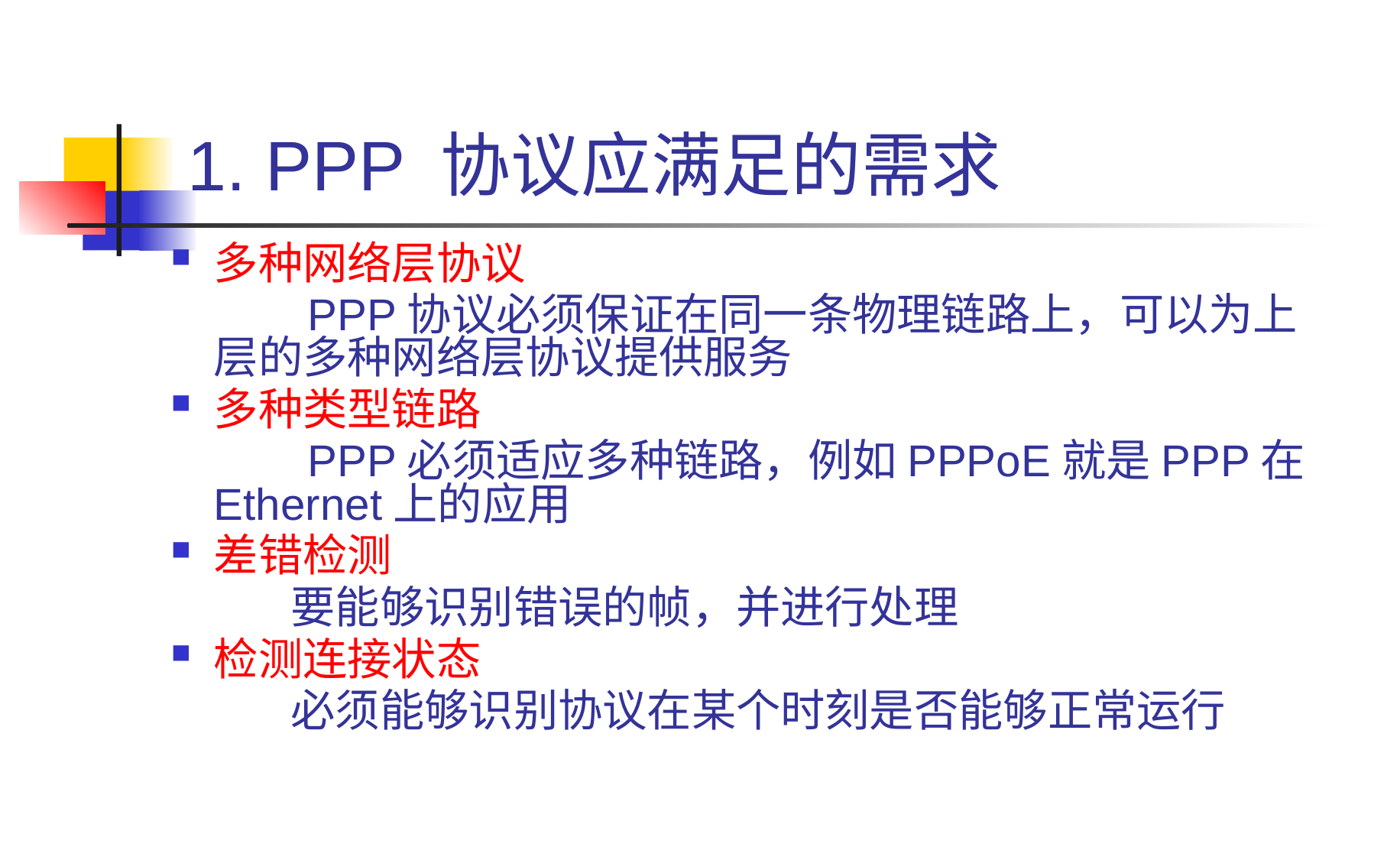

# 1. PPP 协议应满足的需求
多种网络层协议
           PPP协议必须保证在同一条物理链路上，可以为上层的多种网络层协议提供服务
多种类型链路
           PPP必须适应多种链路，例如PPPoE就是PPP在Ethernet上的应用
差错检测
           要能够识别错误的帧，并进行处理
检测连接状态
           必须能够识别协议在某个时刻是否能够正常运行